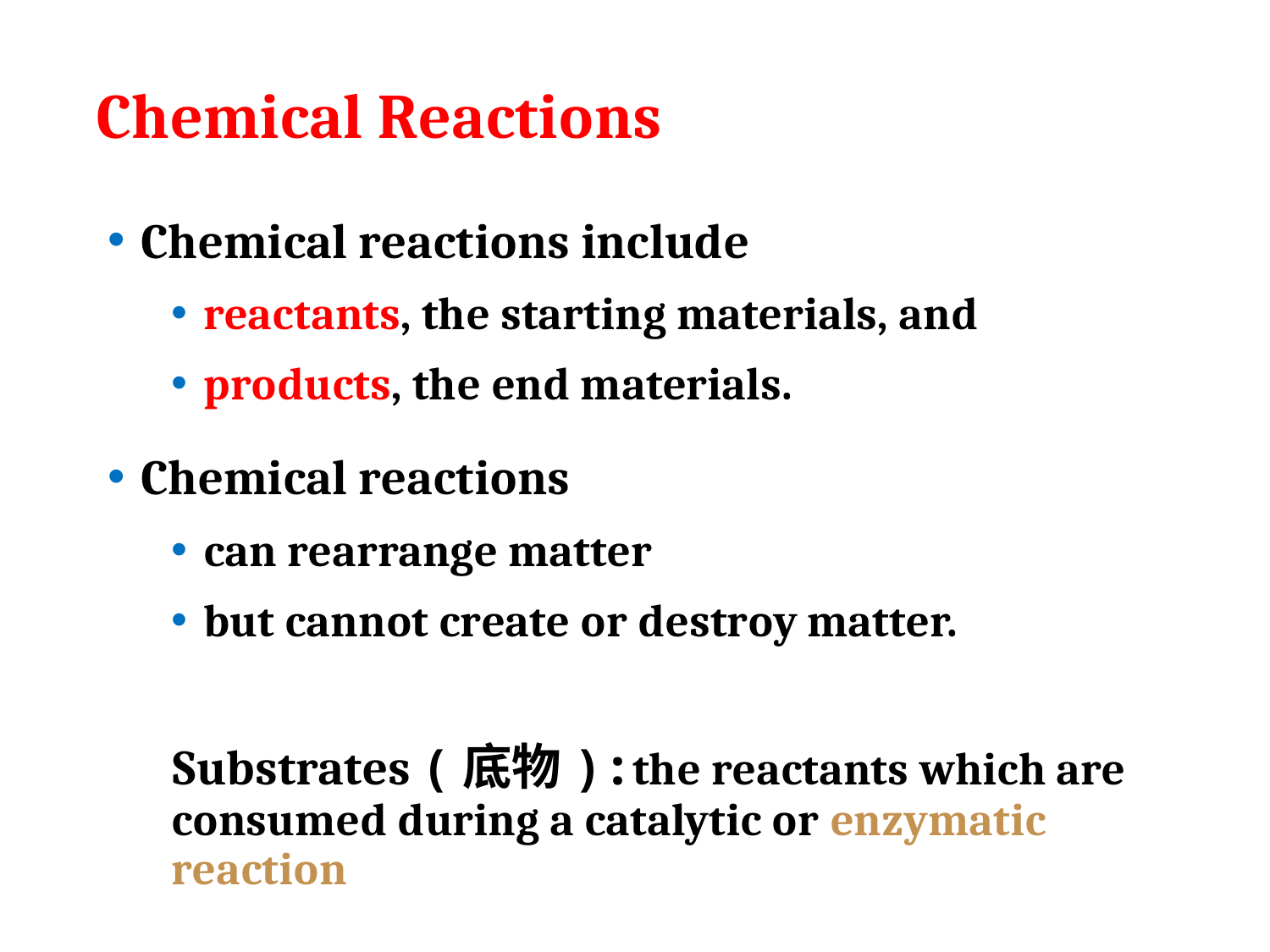

# Chemical Reactions
Chemical reactions include
reactants, the starting materials, and
products, the end materials.
Chemical reactions
can rearrange matter
but cannot create or destroy matter.

Substrates (底物):the reactants which are consumed during a catalytic or enzymatic reaction